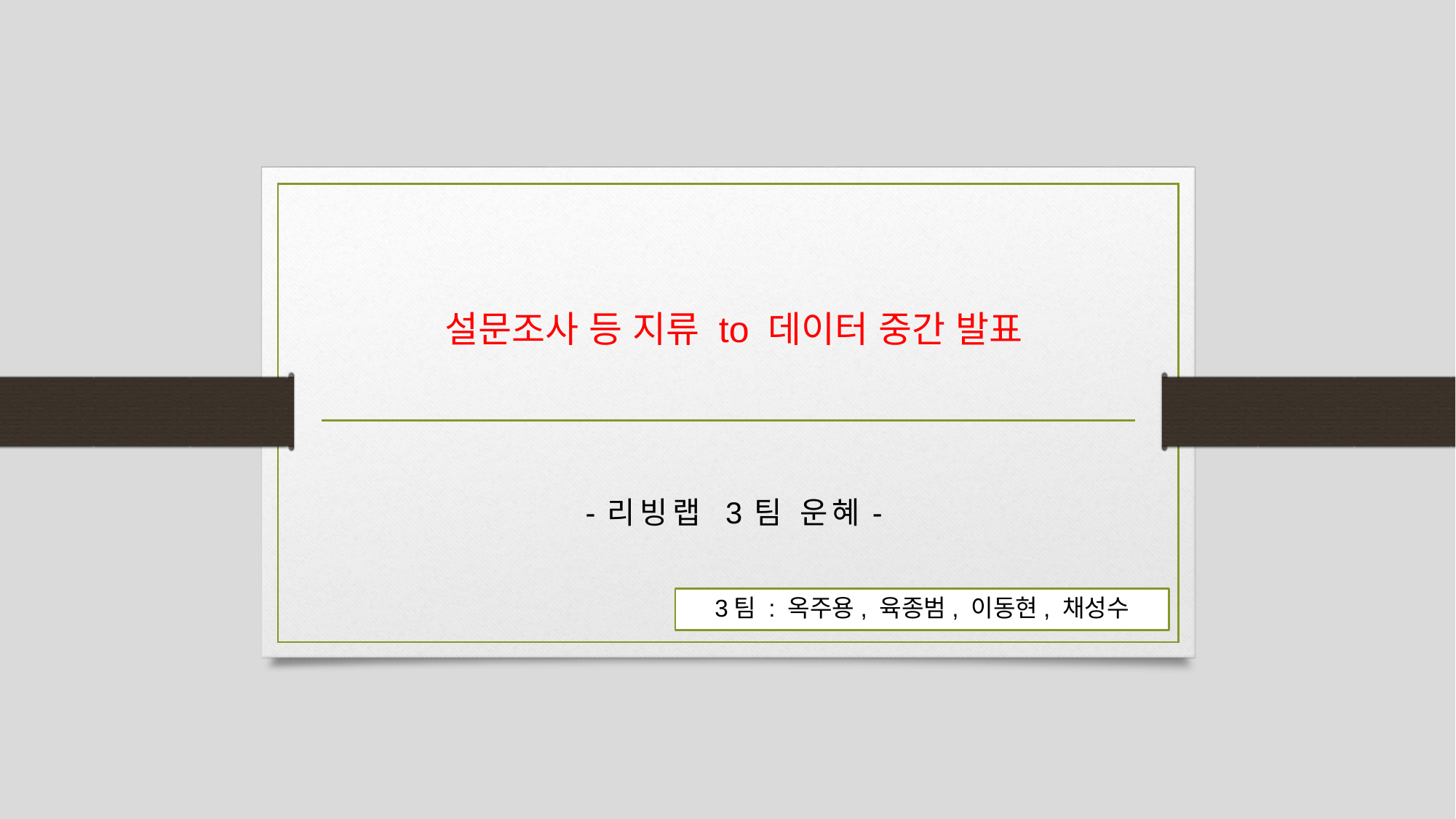

설문조사 등 지류 to 데이터 중간 발표

-리빙랩 3팀 운혜-
3팀 : 옥주용, 육종범, 이동현, 채성수